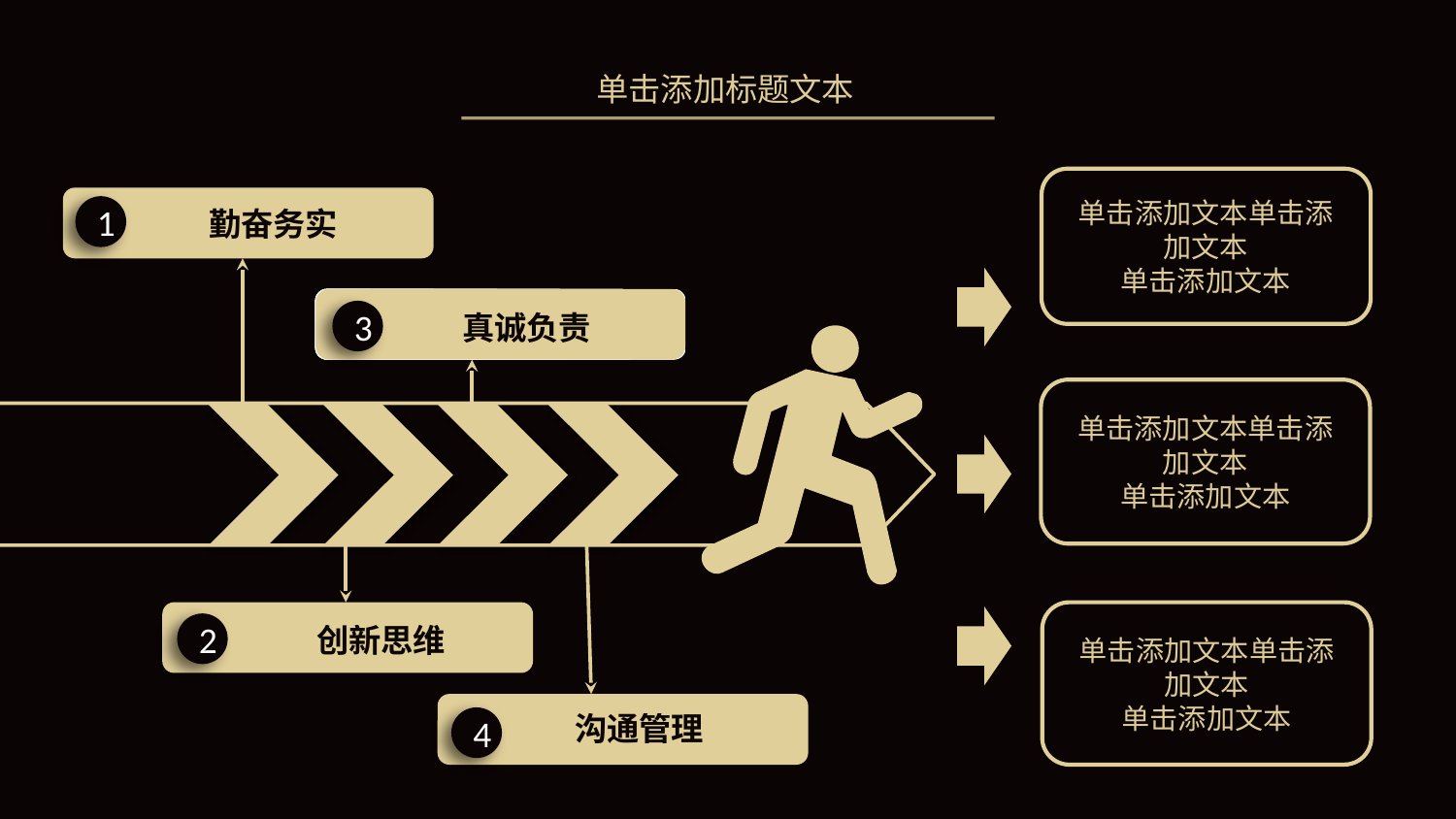

单击添加标题文本

单击添加文本单击添加文本
单击添加文本

1
勤奋务实

3
真诚负责

单击添加文本单击添加文本
单击添加文本

单击添加文本单击添加文本
单击添加文本

2
创新思维

4
沟通管理